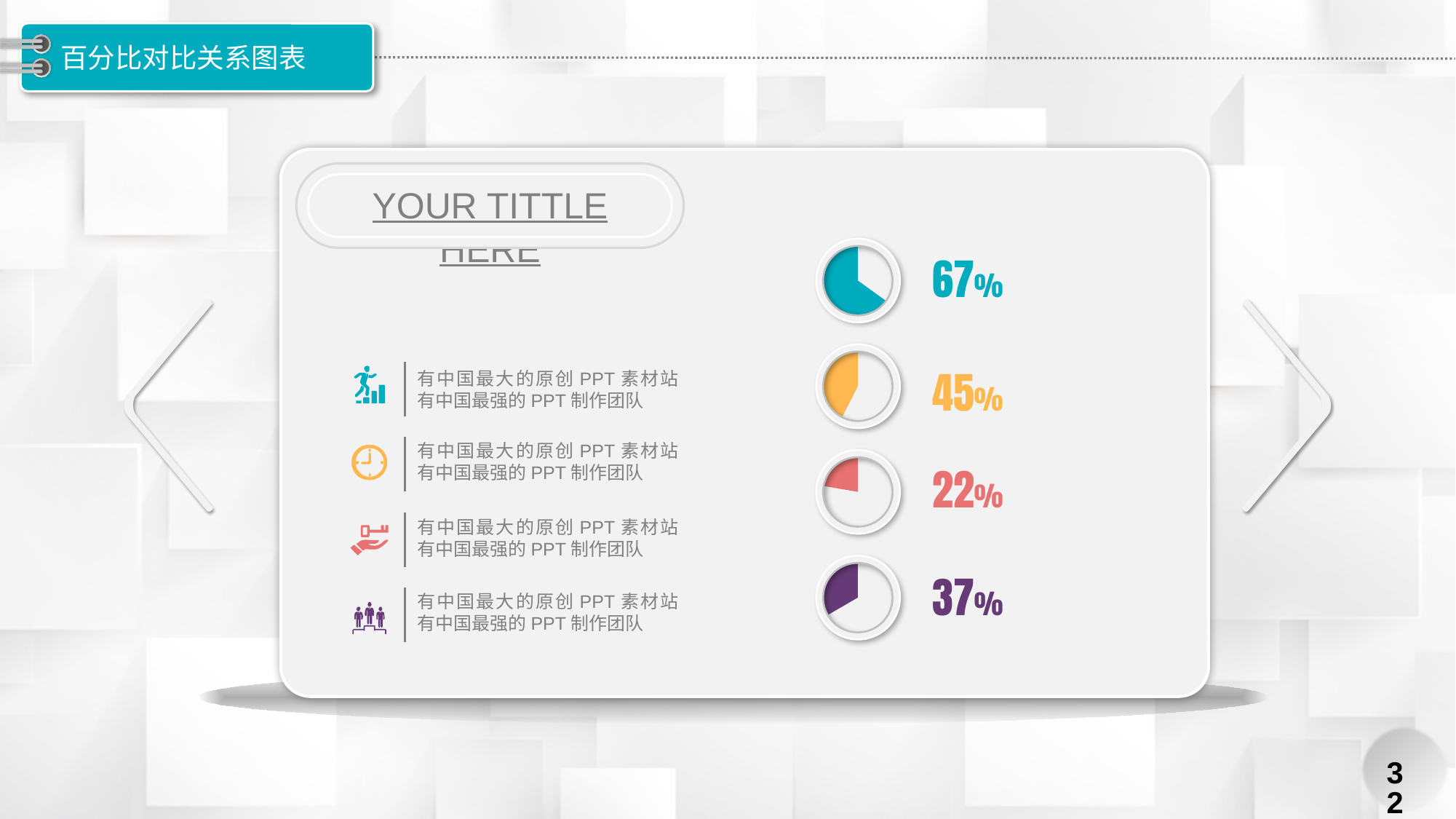

# 百分比对比关系图表

YOUR TITTLE HERE

67%

有中国最大的原创PPT素材站有中国最强的PPT制作团队
45%

有中国最大的原创PPT素材站有中国最强的PPT制作团队

22%
有中国最大的原创PPT素材站有中国最强的PPT制作团队

37%
有中国最大的原创PPT素材站有中国最强的PPT制作团队

32